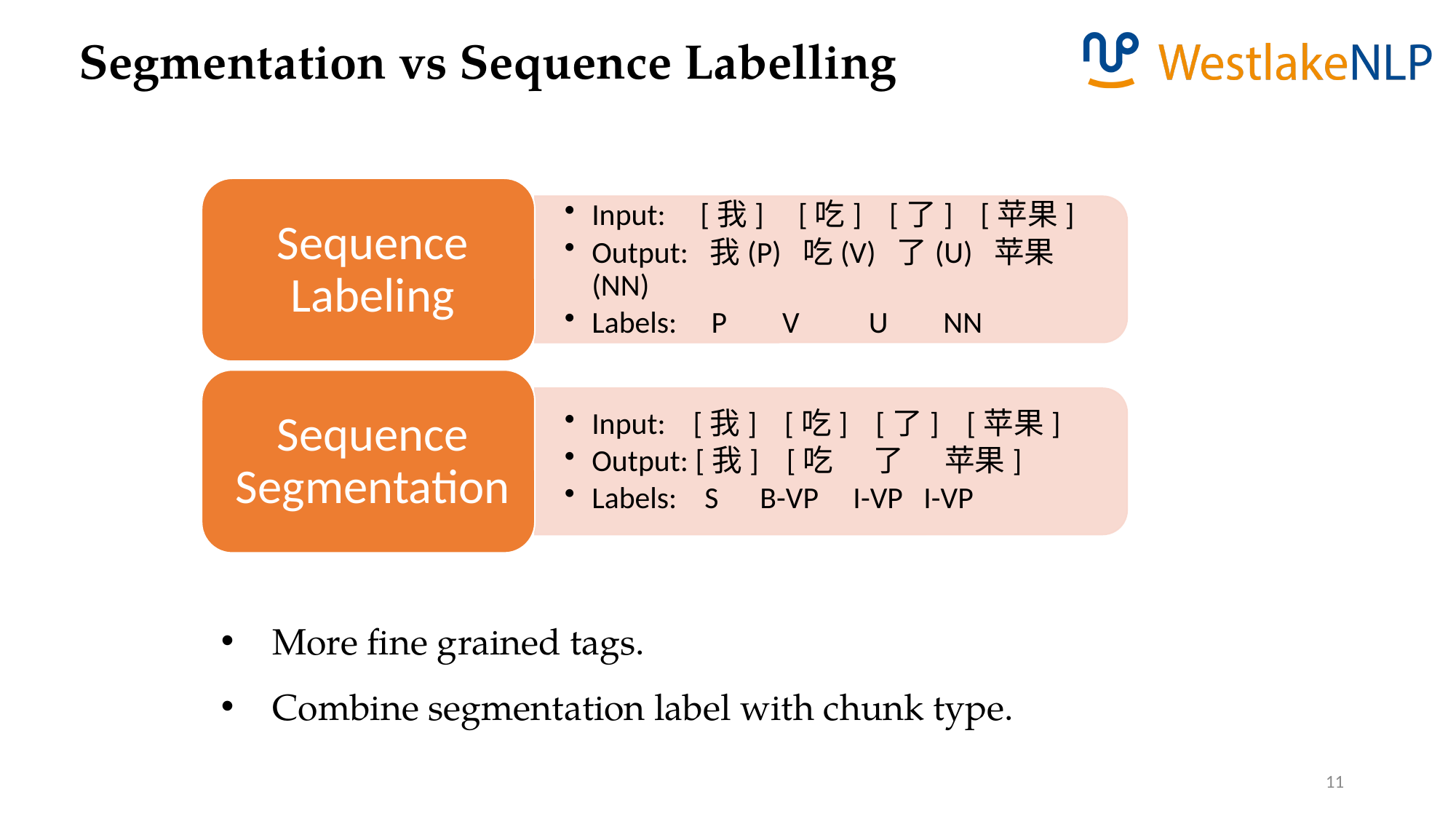

Segmentation vs Sequence Labelling
Input:     [我]     [吃]    [了]    [苹果]
Output:  我(P)  吃(V)  了(U)  苹果(NN)
Labels:     P        V          U        NN
Sequence Labeling
Input:    [我]    [吃]    [了]    [苹果]
Output: [我]    [吃      了      苹果]
Labels:    S      B-VP     I-VP   I-VP
Sequence Segmentation
More fine grained tags.
Combine segmentation label with chunk type.
11